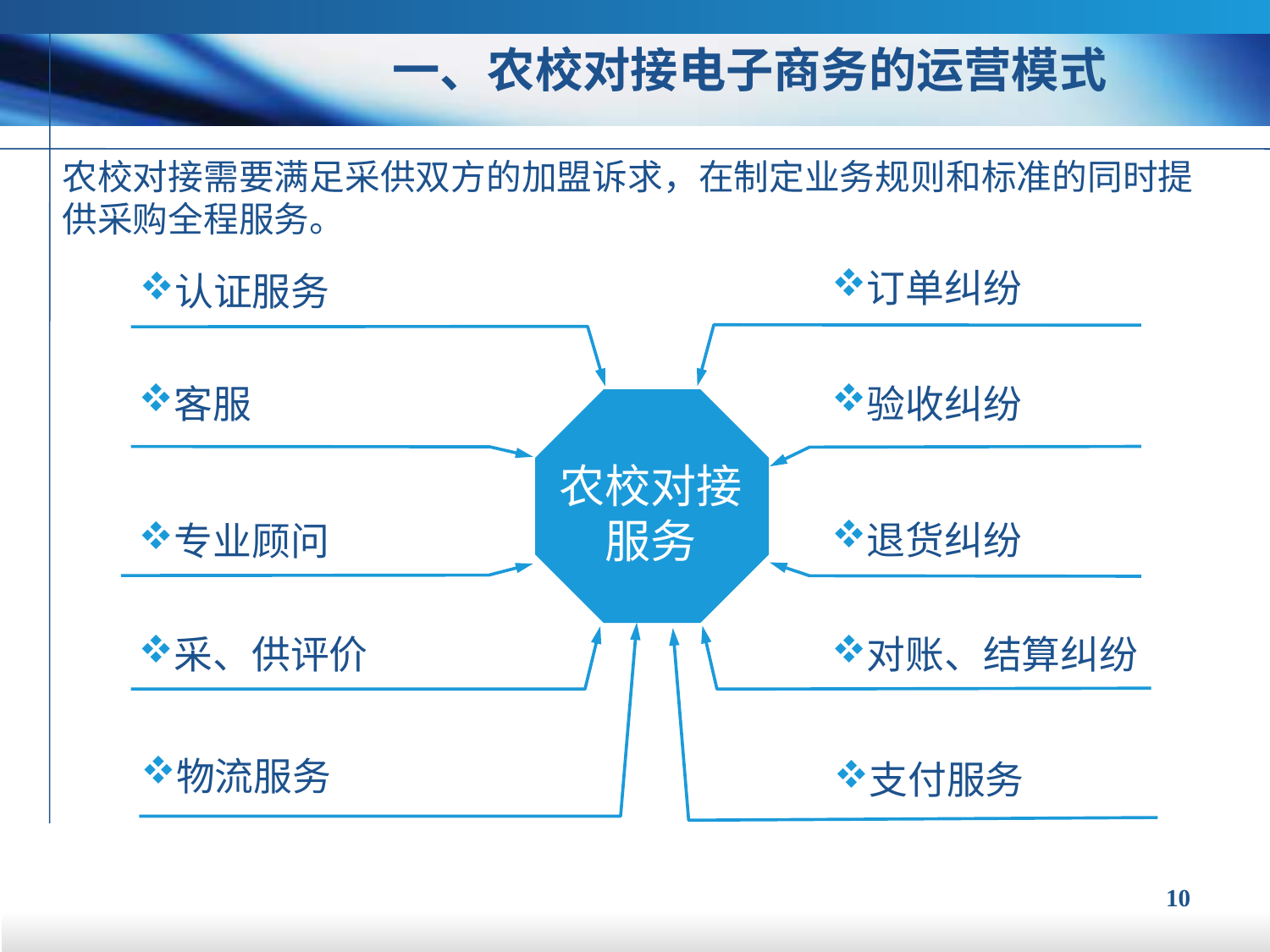

一、农校对接电子商务的运营模式
农校对接需要满足采供双方的加盟诉求，在制定业务规则和标准的同时提供采购全程服务。

订单纠纷
认证服务

客服
验收纠纷

农校对接服务
退货纠纷
专业顾问

采、供评价
对账、结算纠纷
物流服务
支付服务